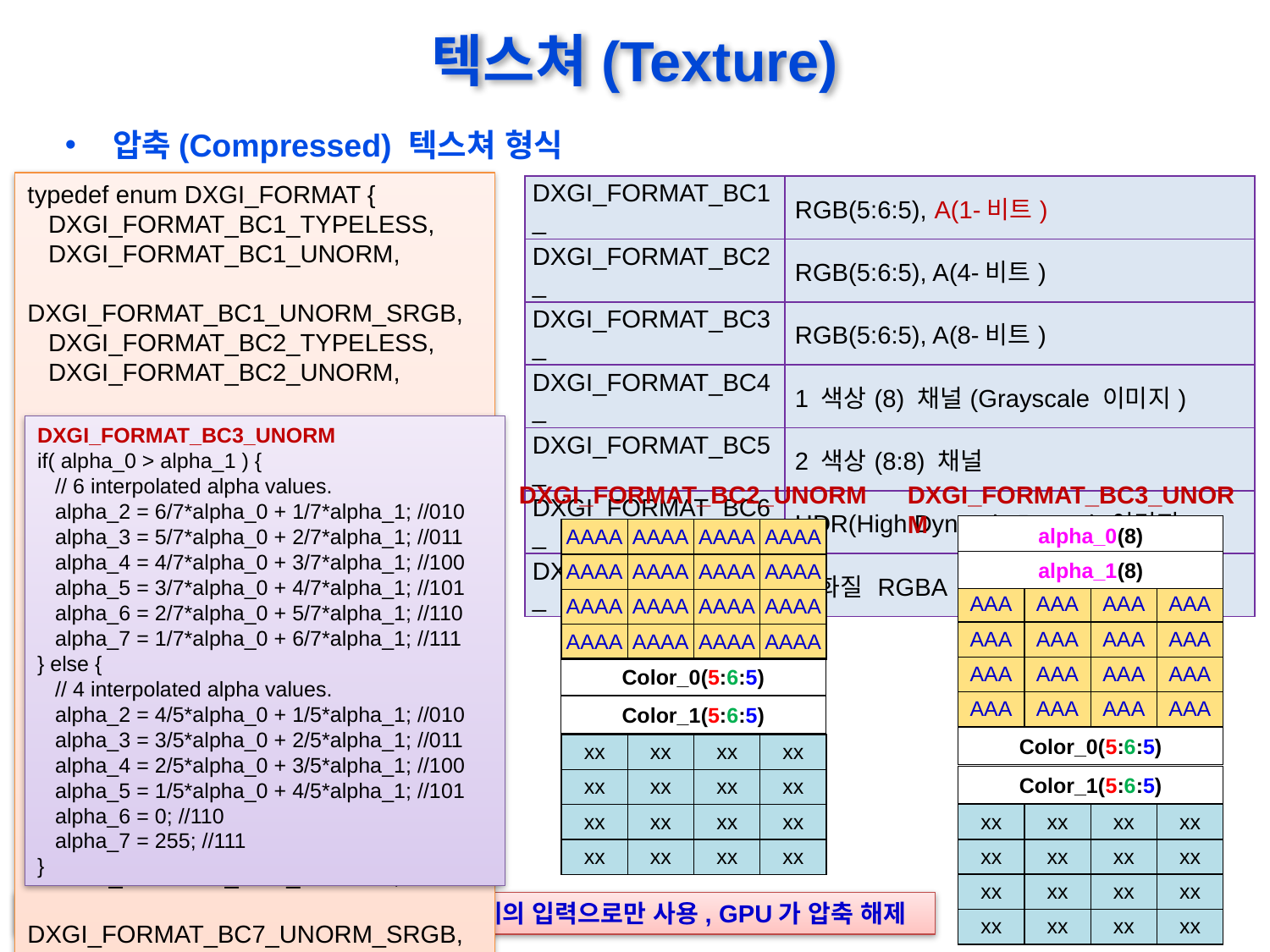

# 텍스쳐(Texture)
압축(Compressed) 텍스쳐 형식
typedef enum DXGI_FORMAT {
   DXGI_FORMAT_BC1_TYPELESS,
   DXGI_FORMAT_BC1_UNORM,
   DXGI_FORMAT_BC1_UNORM_SRGB,
   DXGI_FORMAT_BC2_TYPELESS,
   DXGI_FORMAT_BC2_UNORM,
   DXGI_FORMAT_BC2_UNORM_SRGB,
   DXGI_FORMAT_BC3_TYPELESS,
   DXGI_FORMAT_BC3_UNORM,
   DXGI_FORMAT_BC3_UNORM_SRGB,
   DXGI_FORMAT_BC4_TYPELESS,
   DXGI_FORMAT_BC4_UNORM,
   DXGI_FORMAT_BC4_SNORM,
   DXGI_FORMAT_BC5_TYPELESS,
   DXGI_FORMAT_BC5_UNORM,
   DXGI_FORMAT_BC5_SNORM,
   DXGI_FORMAT_BC6H_TYPELESS,
   DXGI_FORMAT_BC6H_UF16,
   DXGI_FORMAT_BC6H_SF16,
   DXGI_FORMAT_BC7_TYPELESS,
   DXGI_FORMAT_BC7_UNORM,
   DXGI_FORMAT_BC7_UNORM_SRGB,
} DXGI_FORMAT
| DXGI\_FORMAT\_BC1\_ | RGB(5:6:5), A(1-비트) |
| --- | --- |
| DXGI\_FORMAT\_BC2\_ | RGB(5:6:5), A(4-비트) |
| DXGI\_FORMAT\_BC3\_ | RGB(5:6:5), A(8-비트) |
| DXGI\_FORMAT\_BC4\_ | 1 색상(8) 채널(Grayscale 이미지) |
| DXGI\_FORMAT\_BC5\_ | 2 색상(8:8) 채널 |
| DXGI\_FORMAT\_BC6\_ | HDR(High Dynamic Range) 이미지 |
| DXGI\_FORMAT\_BC7\_ | 고화질 RGBA 압축 |
DXGI_FORMAT_BC3_UNORM
if( alpha_0 > alpha_1 ) {
   // 6 interpolated alpha values.
   alpha_2 = 6/7*alpha_0 + 1/7*alpha_1; //010
   alpha_3 = 5/7*alpha_0 + 2/7*alpha_1; //011
   alpha_4 = 4/7*alpha_0 + 3/7*alpha_1; //100
   alpha_5 = 3/7*alpha_0 + 4/7*alpha_1; //101
   alpha_6 = 2/7*alpha_0 + 5/7*alpha_1; //110
   alpha_7 = 1/7*alpha_0 + 6/7*alpha_1; //111
} else {
   // 4 interpolated alpha values.
   alpha_2 = 4/5*alpha_0 + 1/5*alpha_1; //010
   alpha_3 = 3/5*alpha_0 + 2/5*alpha_1; //011
   alpha_4 = 2/5*alpha_0 + 3/5*alpha_1; //100
   alpha_5 = 1/5*alpha_0 + 4/5*alpha_1; //101
   alpha_6 = 0; //110
   alpha_7 = 255; //111
}
DXGI_FORMAT_BC2_UNORM
DXGI_FORMAT_BC3_UNORM
alpha_0(8)
| AAAA | AAAA | AAAA | AAAA |
| --- | --- | --- | --- |
| AAAA | AAAA | AAAA | AAAA |
| AAAA | AAAA | AAAA | AAAA |
| AAAA | AAAA | AAAA | AAAA |
alpha_1(8)
| AAA | AAA | AAA | AAA |
| --- | --- | --- | --- |
| AAA | AAA | AAA | AAA |
| AAA | AAA | AAA | AAA |
| AAA | AAA | AAA | AAA |
Color_0(5:6:5)
Color_1(5:6:5)
Color_0(5:6:5)
| xx | xx | xx | xx |
| --- | --- | --- | --- |
| xx | xx | xx | xx |
| xx | xx | xx | xx |
| xx | xx | xx | xx |
Color_1(5:6:5)
| xx | xx | xx | xx |
| --- | --- | --- | --- |
| xx | xx | xx | xx |
| xx | xx | xx | xx |
| xx | xx | xx | xx |
압축 텍스쳐의 크기는 4의 배수, 쉐이더 단계의 입력으로만 사용, GPU가 압축 해제